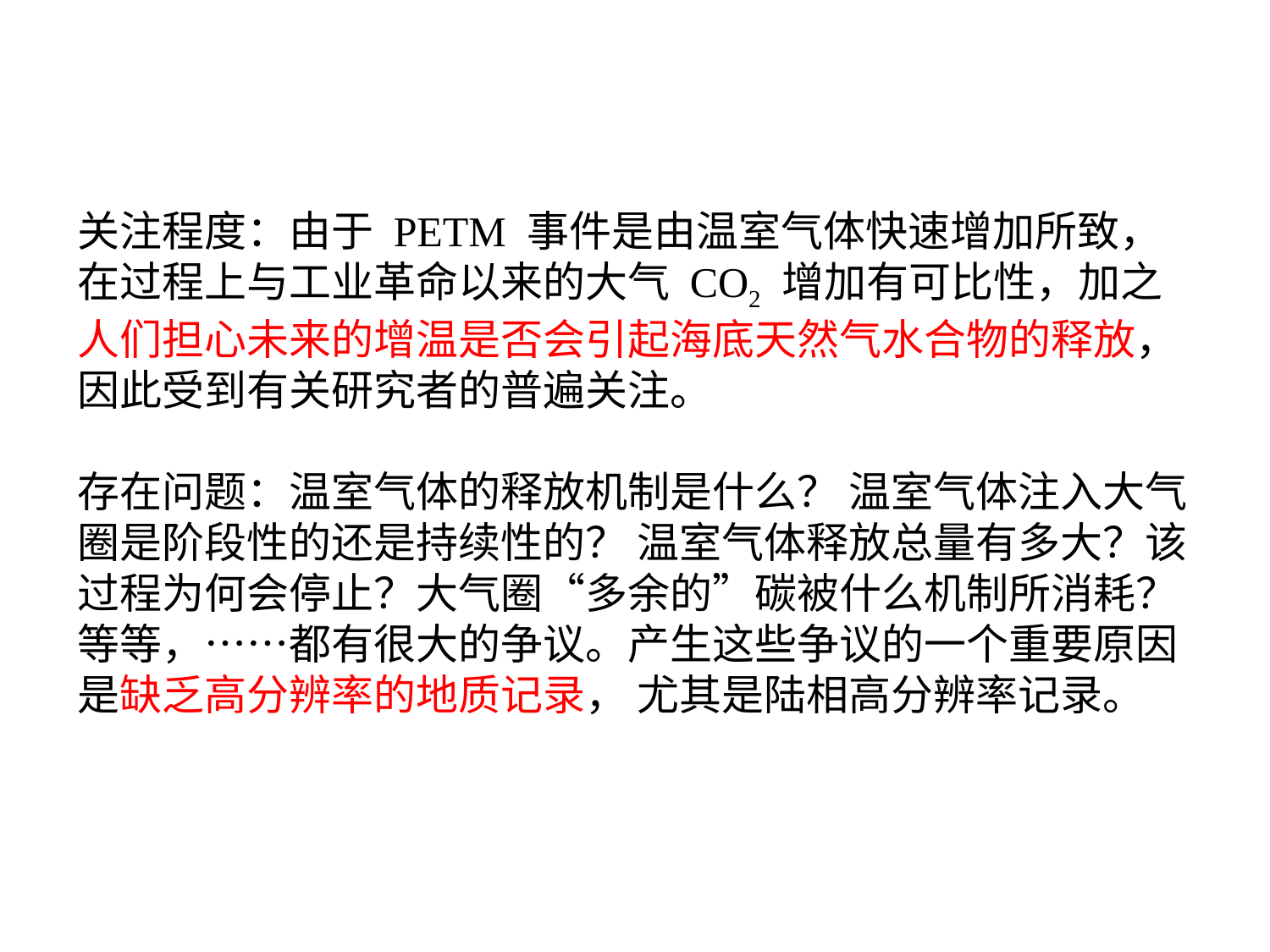

关注程度：由于 PETM 事件是由温室气体快速增加所致，在过程上与工业革命以来的大气 CO2 增加有可比性，加之人们担心未来的增温是否会引起海底天然气水合物的释放，因此受到有关研究者的普遍关注。

存在问题：温室气体的释放机制是什么？ 温室气体注入大气圈是阶段性的还是持续性的？ 温室气体释放总量有多大？该过程为何会停止？大气圈“多余的”碳被什么机制所消耗？等等，……都有很大的争议。产生这些争议的一个重要原因是缺乏高分辨率的地质记录， 尤其是陆相高分辨率记录。